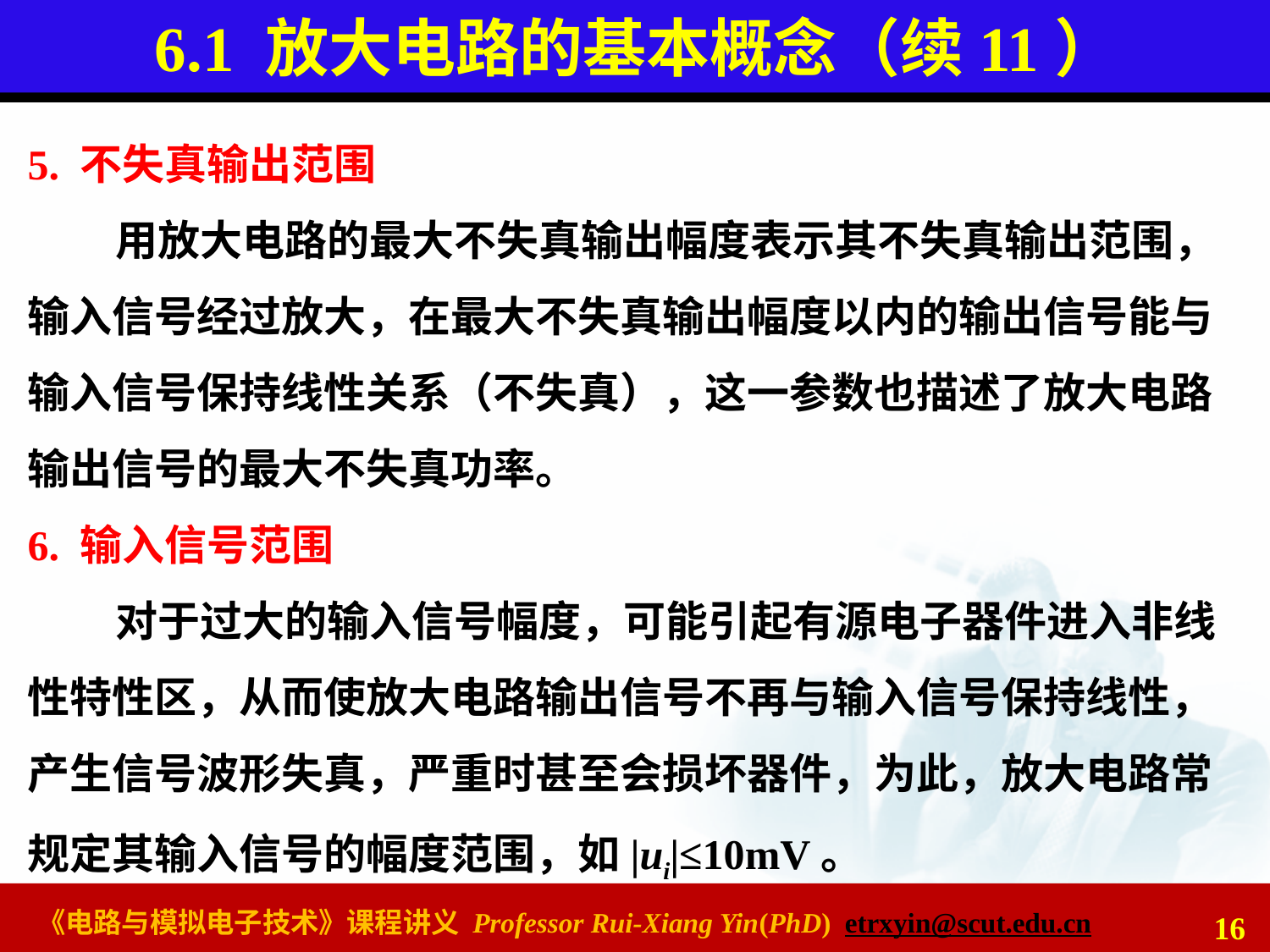

# 6.1 放大电路的基本概念（续11）
5. 不失真输出范围
用放大电路的最大不失真输出幅度表示其不失真输出范围，输入信号经过放大，在最大不失真输出幅度以内的输出信号能与输入信号保持线性关系（不失真），这一参数也描述了放大电路输出信号的最大不失真功率。
6. 输入信号范围
对于过大的输入信号幅度，可能引起有源电子器件进入非线性特性区，从而使放大电路输出信号不再与输入信号保持线性，产生信号波形失真，严重时甚至会损坏器件，为此，放大电路常规定其输入信号的幅度范围，如|ui|≤10mV。
16